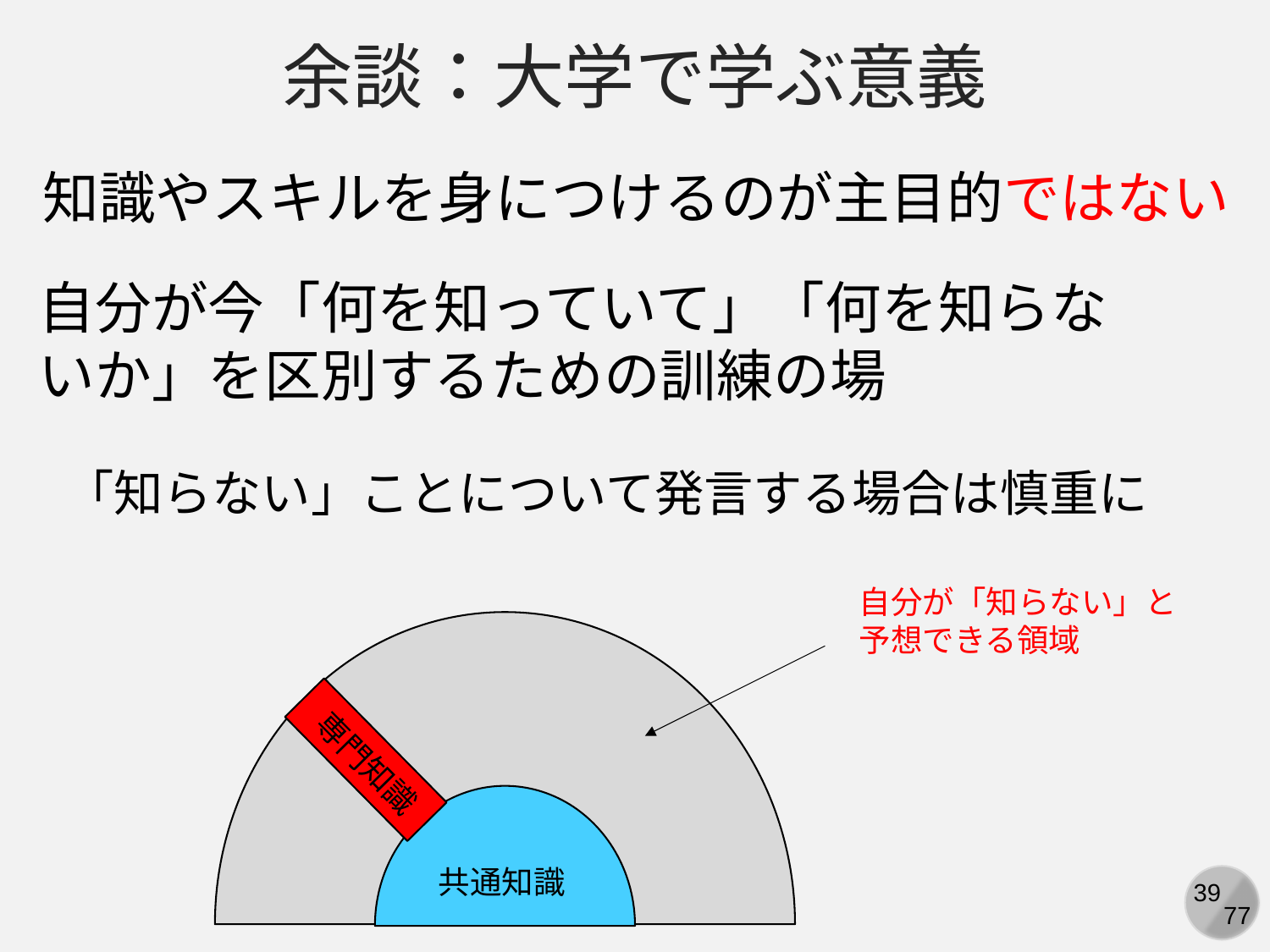

余談：大学で学ぶ意義
知識やスキルを身につけるのが主目的ではない
自分が今「何を知っていて」「何を知らないか」を区別するための訓練の場
「知らない」ことについて発言する場合は慎重に
自分が「知らない」と
予想できる領域

専門知識

共通知識